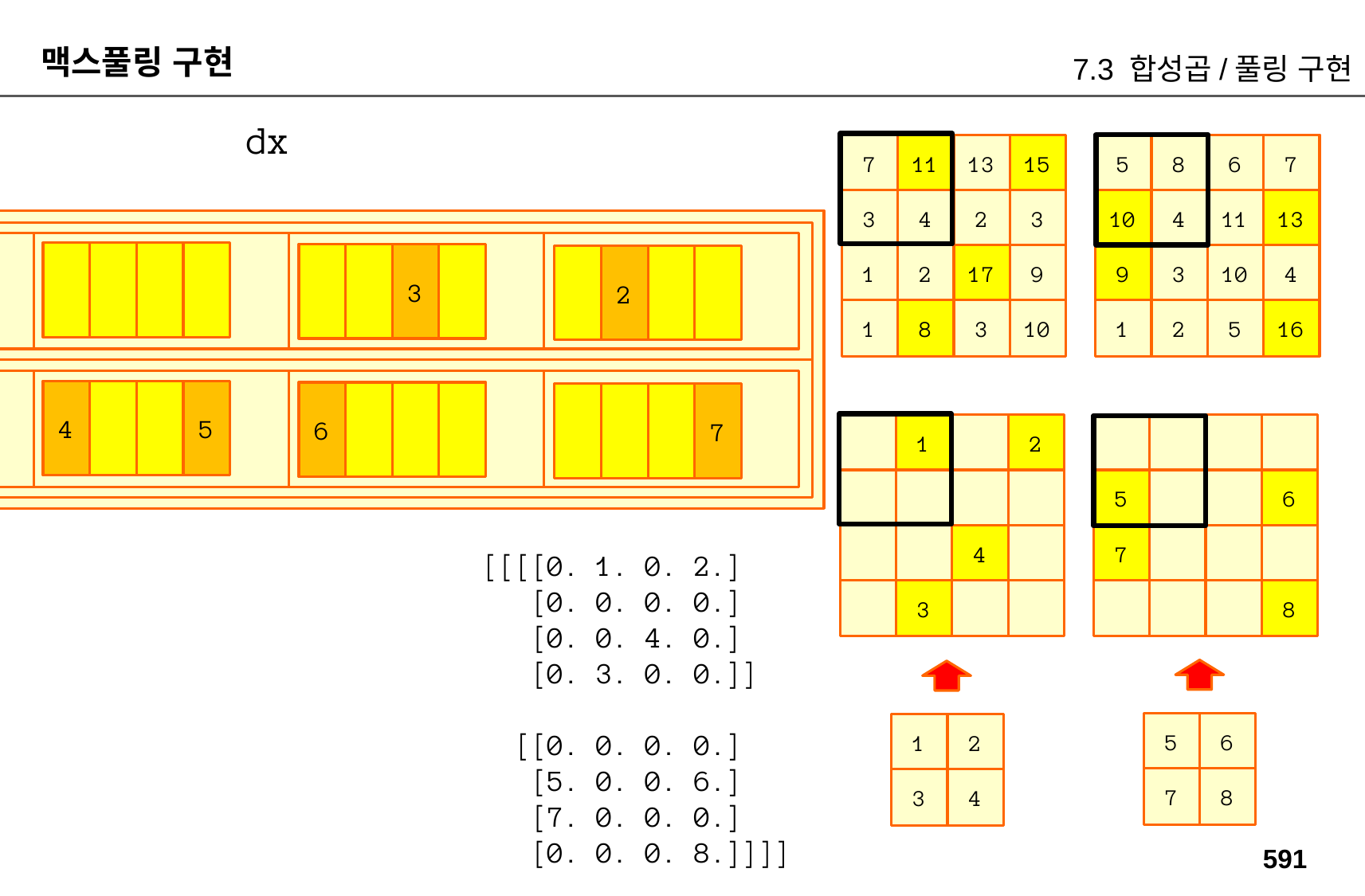

맥스풀링 구현
7.3 합성곱/풀링 구현
dx

7
11
13
15
5

8
6
7
3
4
2
3
10
4
11
13

1
0

3

1
2
17
9
9
3
10
4

2

1
8
3
10
1
2
5
16

5

4

6
7

1

2

5

6

4

7

[[[[0. 1. 0. 2.]
   [0. 0. 0. 0.]
   [0. 0. 4. 0.]
   [0. 3. 0. 0.]]

  [[0. 0. 0. 0.]
   [5. 0. 0. 6.]
   [7. 0. 0. 0.]
   [0. 0. 0. 8.]]]]

3

8

5
6
1
2
7
8
3
4